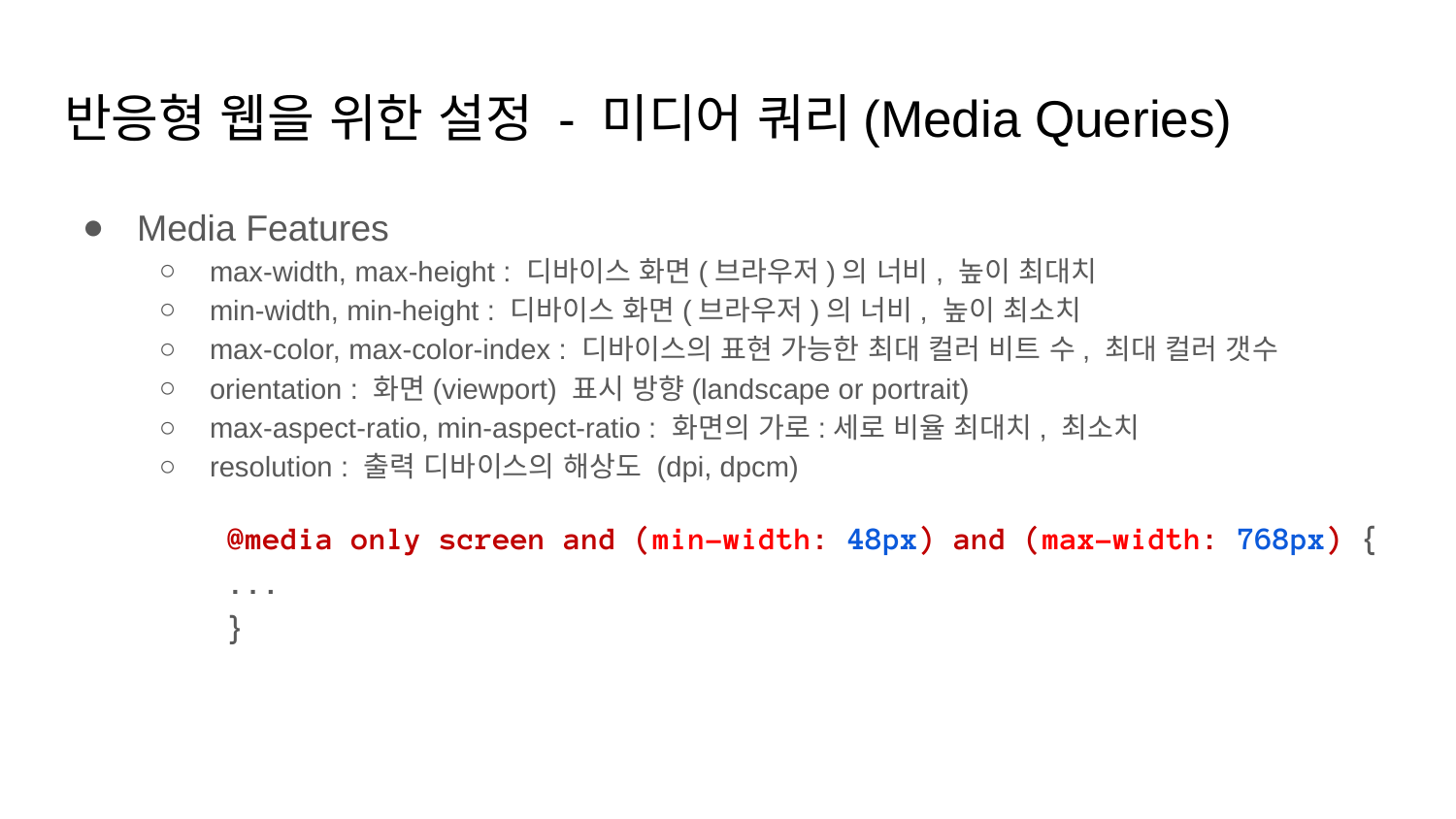

# 반응형 웹을 위한 설정 - 미디어 쿼리(Media Queries)
Media Features
max-width, max-height : 디바이스 화면(브라우저)의 너비, 높이 최대치
min-width, min-height : 디바이스 화면(브라우저)의 너비, 높이 최소치
max-color, max-color-index : 디바이스의 표현 가능한 최대 컬러 비트 수, 최대 컬러 갯수
orientation : 화면(viewport) 표시 방향(landscape or portrait)
max-aspect-ratio, min-aspect-ratio : 화면의 가로:세로 비율 최대치, 최소치
resolution : 출력 디바이스의 해상도 (dpi, dpcm)

	@media only screen and (min-width: 48px) and (max-width: 768px) {
	...
	}